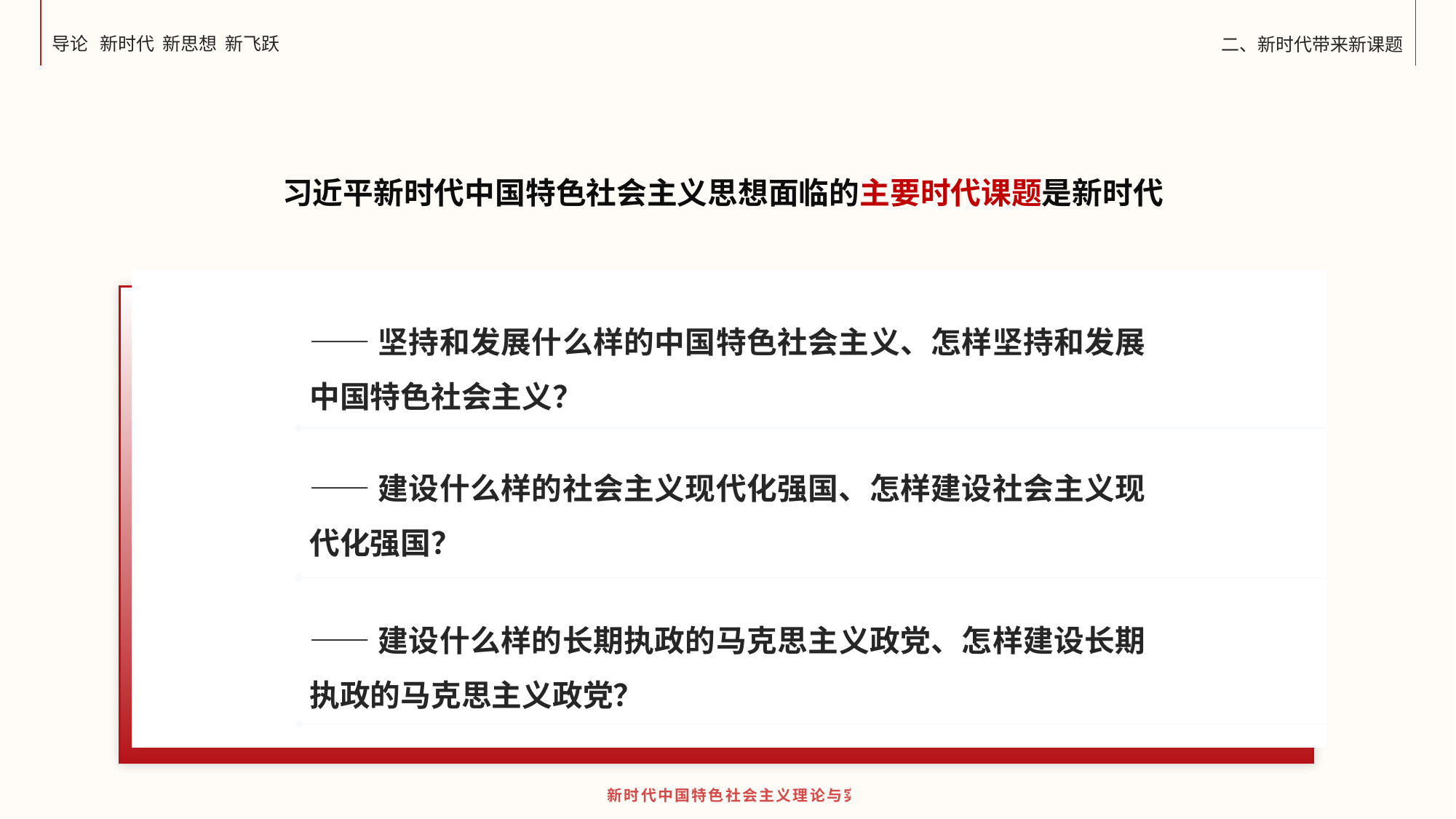

习近平新时代中国特色社会主义思想面临的主要时代课题是新时代

——坚持和发展什么样的中国特色社会主义、怎样坚持和发展中国特色社会主义？
——建设什么样的社会主义现代化强国、怎样建设社会主义现代化强国？
——建设什么样的长期执政的马克思主义政党、怎样建设长期执政的马克思主义政党？